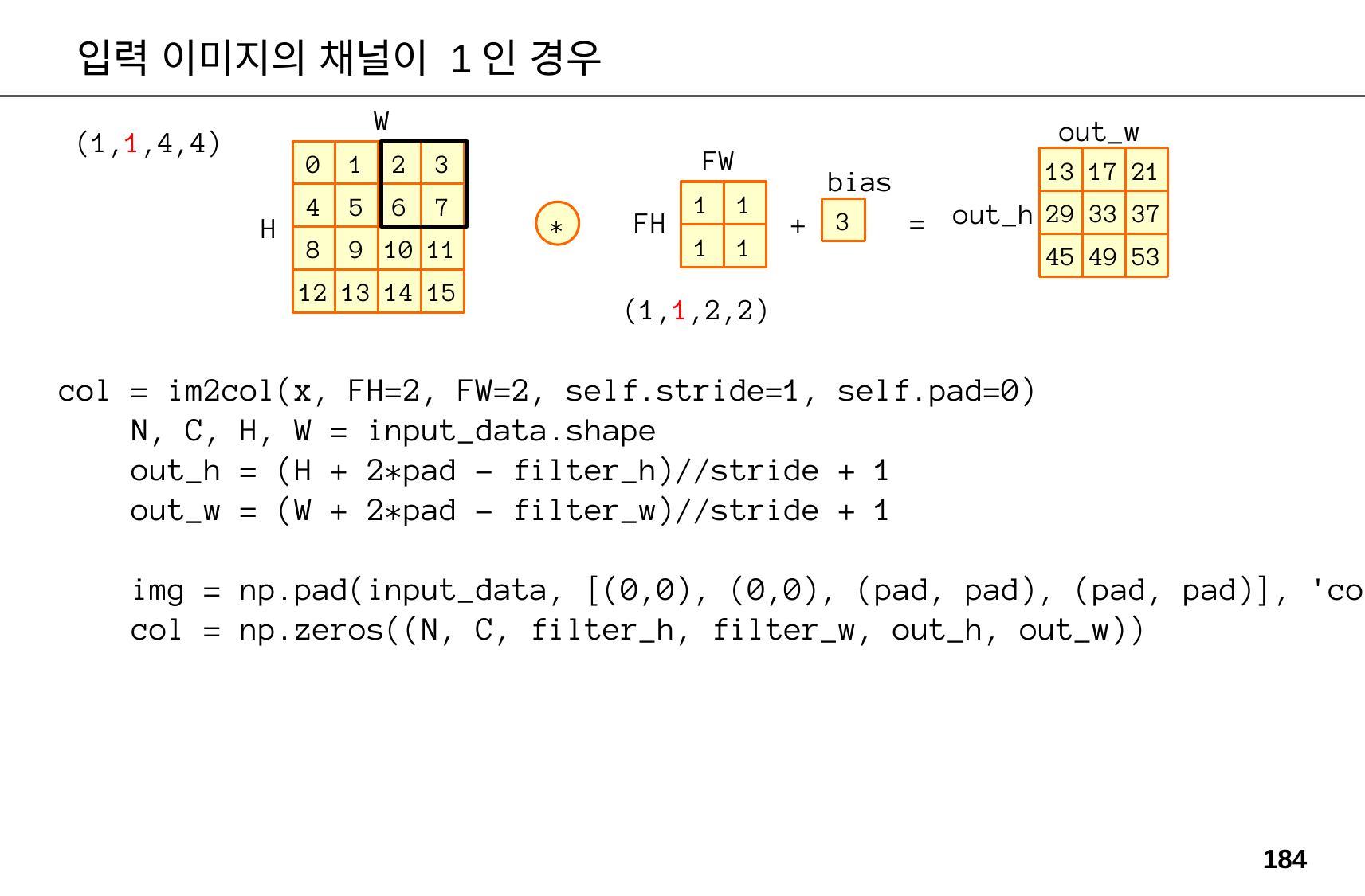

입력 이미지의 채널이 1인 경우
W
out_w
(1,1,4,4)
FW
0
1
2

3
13
17
21
bias
1
1
4
5
6
7
out_h
29
33
37
=
FH
+
3
*
H
1
1
8
9
10
11
45
49
53
12
13
14
15
(1,1,2,2)
col = im2col(x, FH=2, FW=2, self.stride=1, self.pad=0)
    N, C, H, W = input_data.shape
    out_h = (H + 2*pad - filter_h)//stride + 1
    out_w = (W + 2*pad - filter_w)//stride + 1

    img = np.pad(input_data, [(0,0), (0,0), (pad, pad), (pad, pad)], 'constant')
    col = np.zeros((N, C, filter_h, filter_w, out_h, out_w))